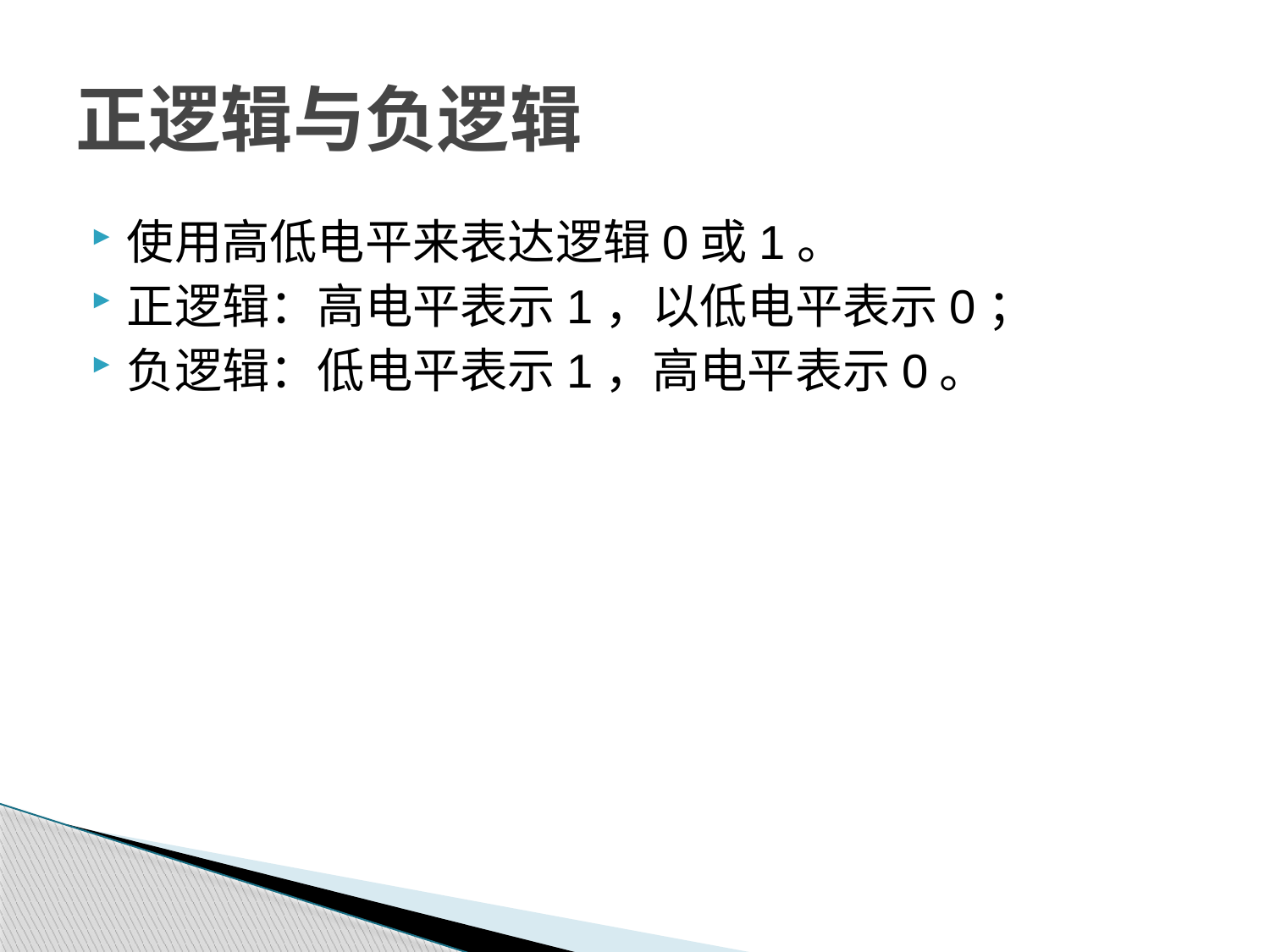

# 正逻辑与负逻辑
使用高低电平来表达逻辑0或1。
正逻辑：高电平表示1，以低电平表示0；
负逻辑：低电平表示1，高电平表示0。